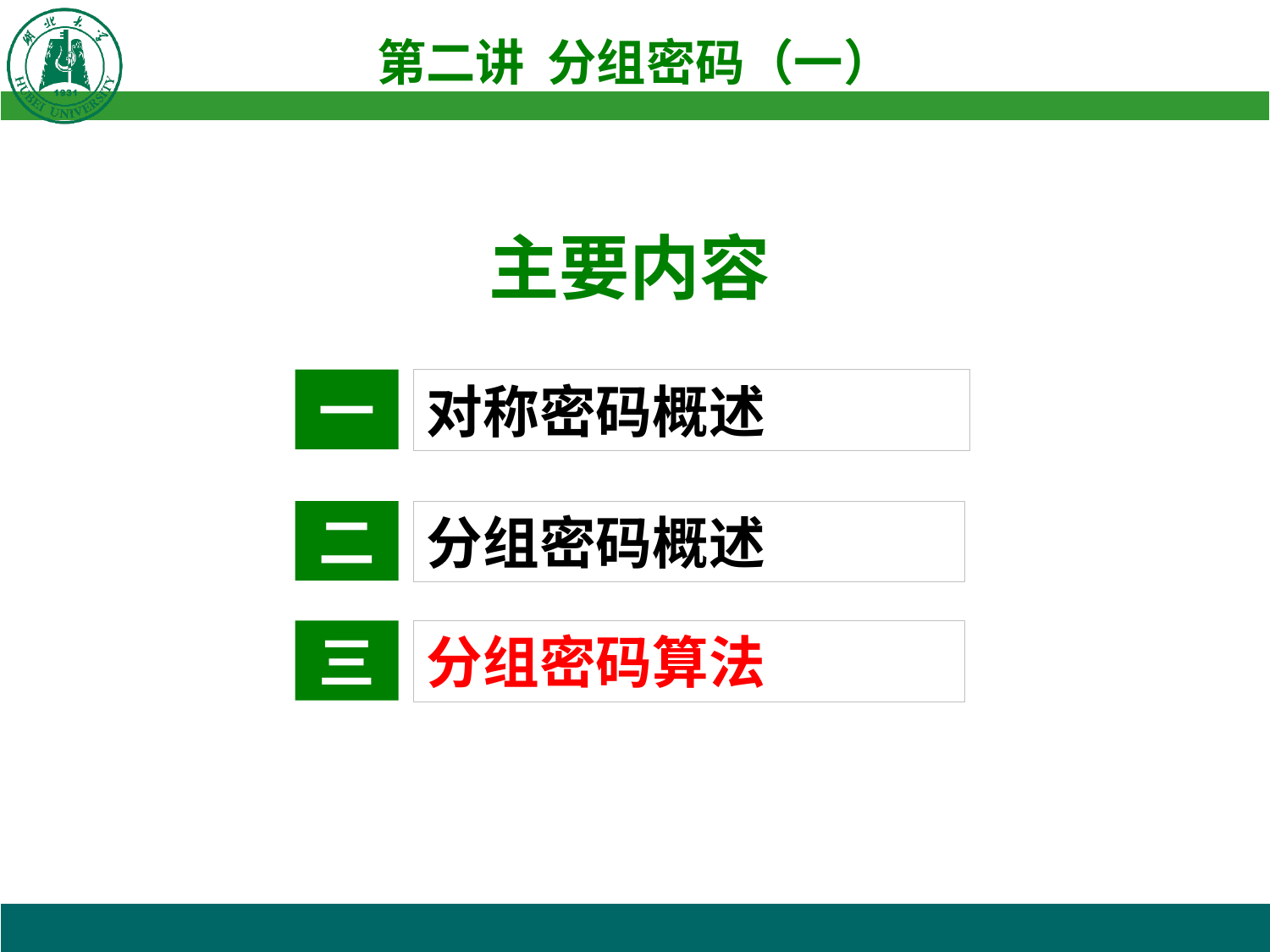

主要内容
一
对称密码概述
二
分组密码概述
三
分组密码算法